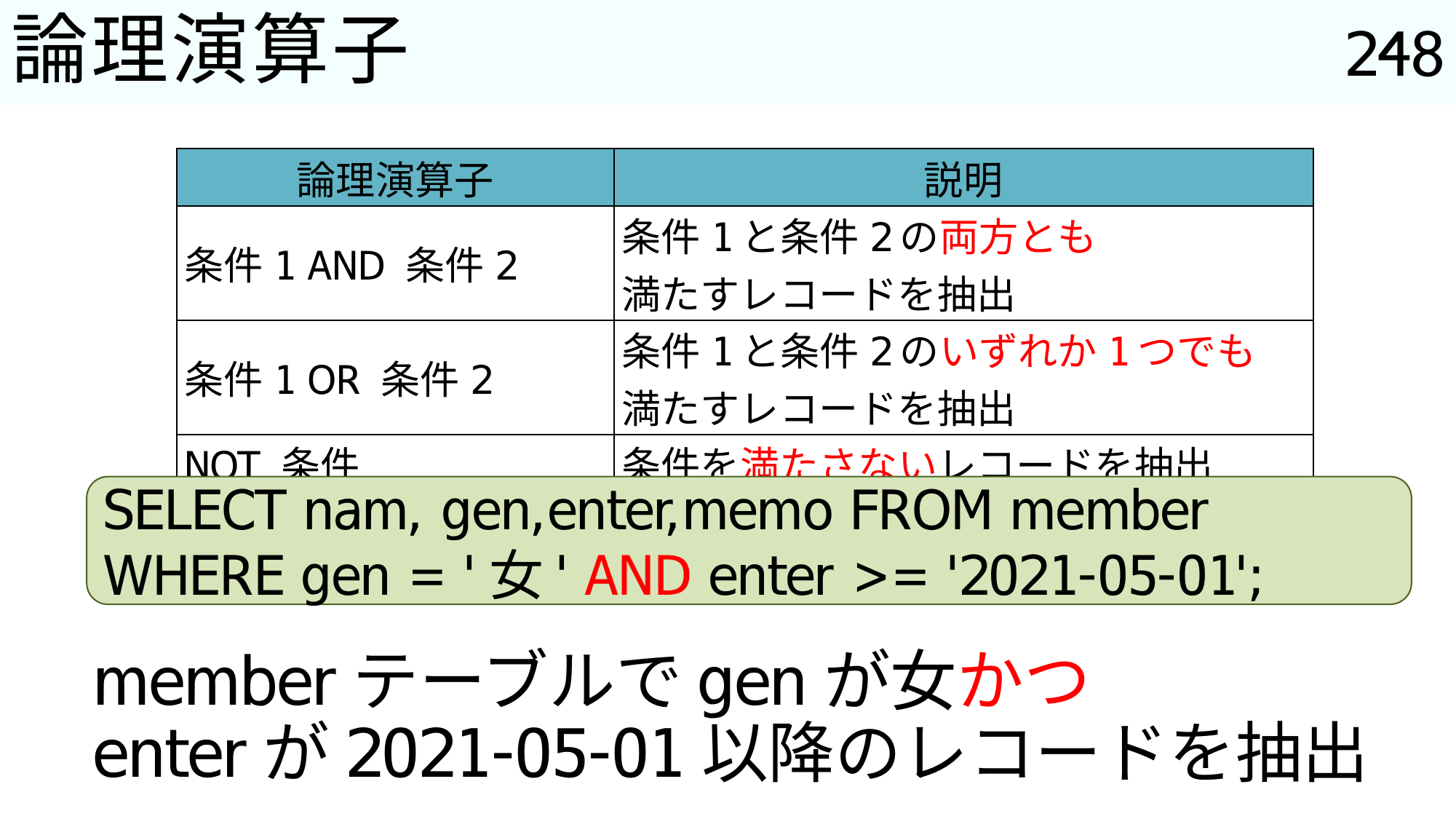

248
# 論理演算子
| 論理演算子 | 説明 |
| --- | --- |
| 条件1 AND 条件2 | 条件1と条件2の両方とも 満たすレコードを抽出 |
| 条件1 OR 条件2 | 条件1と条件2のいずれか1つでも 満たすレコードを抽出 |
| NOT 条件 | 条件を満たさないレコードを抽出 |
SELECT nam, gen,enter,memo FROM member
WHERE gen = '女' AND enter >= '2021-05-01';

memberテーブルでgenが女かつ
enterが2021-05-01以降のレコードを抽出